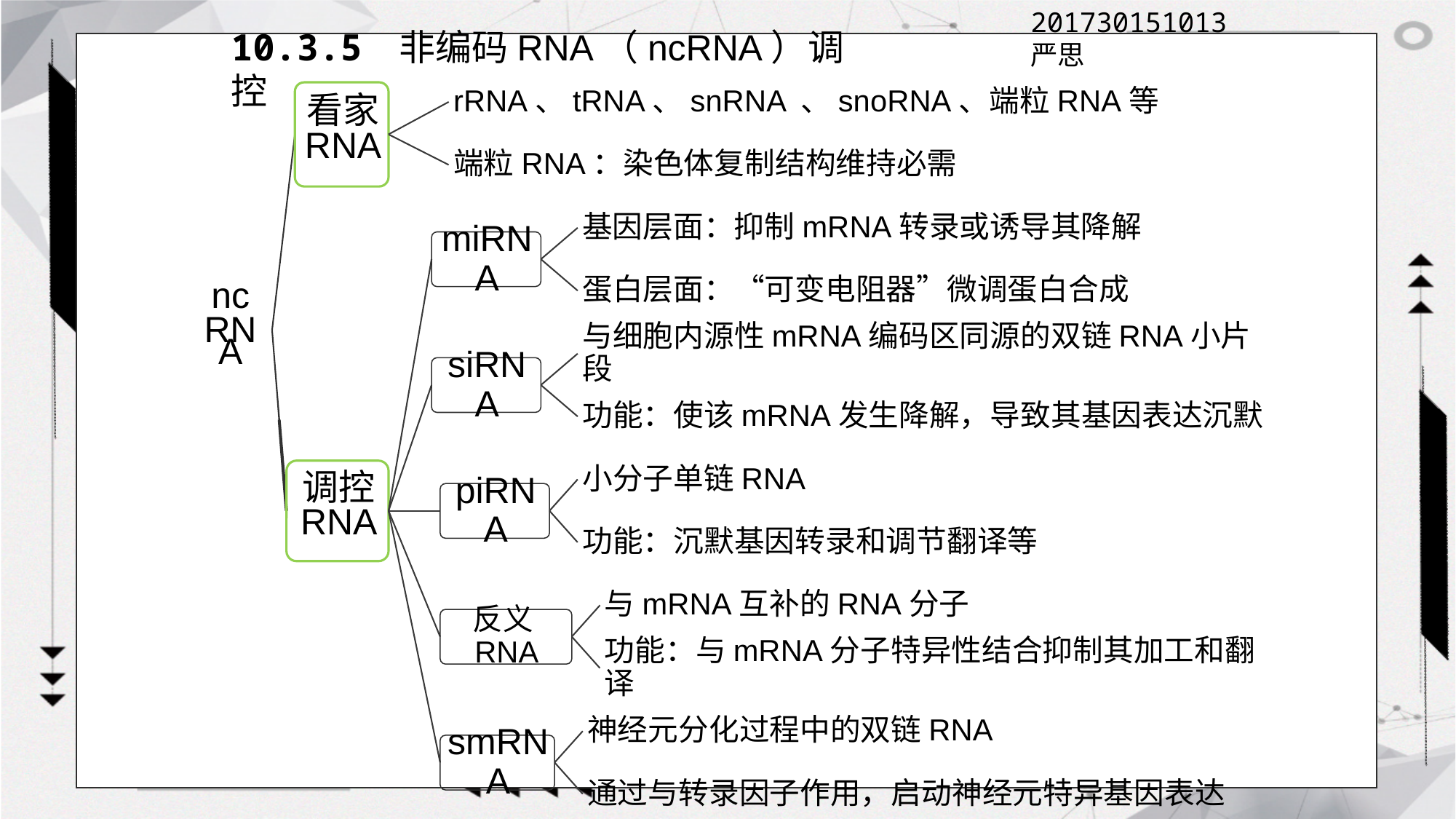

201730151013 严思
10.3.5    非编码RNA（ncRNA）调控
nc
RNA

看家
RNA

rRNA、tRNA、snRNA 、snoRNA、端粒RNA等

端粒RNA：染色体复制结构维持必需

调控
RNA

miRNA

基因层面：抑制mRNA转录或诱导其降解

蛋白层面：“可变电阻器”微调蛋白合成

siRNA

与细胞内源性mRNA编码区同源的双链RNA小片段

功能：使该mRNA发生降解，导致其基因表达沉默

piRNA

小分子单链RNA

功能：沉默基因转录和调节翻译等

反义RNA

与mRNA互补的RNA分子

功能：与mRNA分子特异性结合抑制其加工和翻译

smRNA

神经元分化过程中的双链RNA

通过与转录因子作用，启动神经元特异基因表达